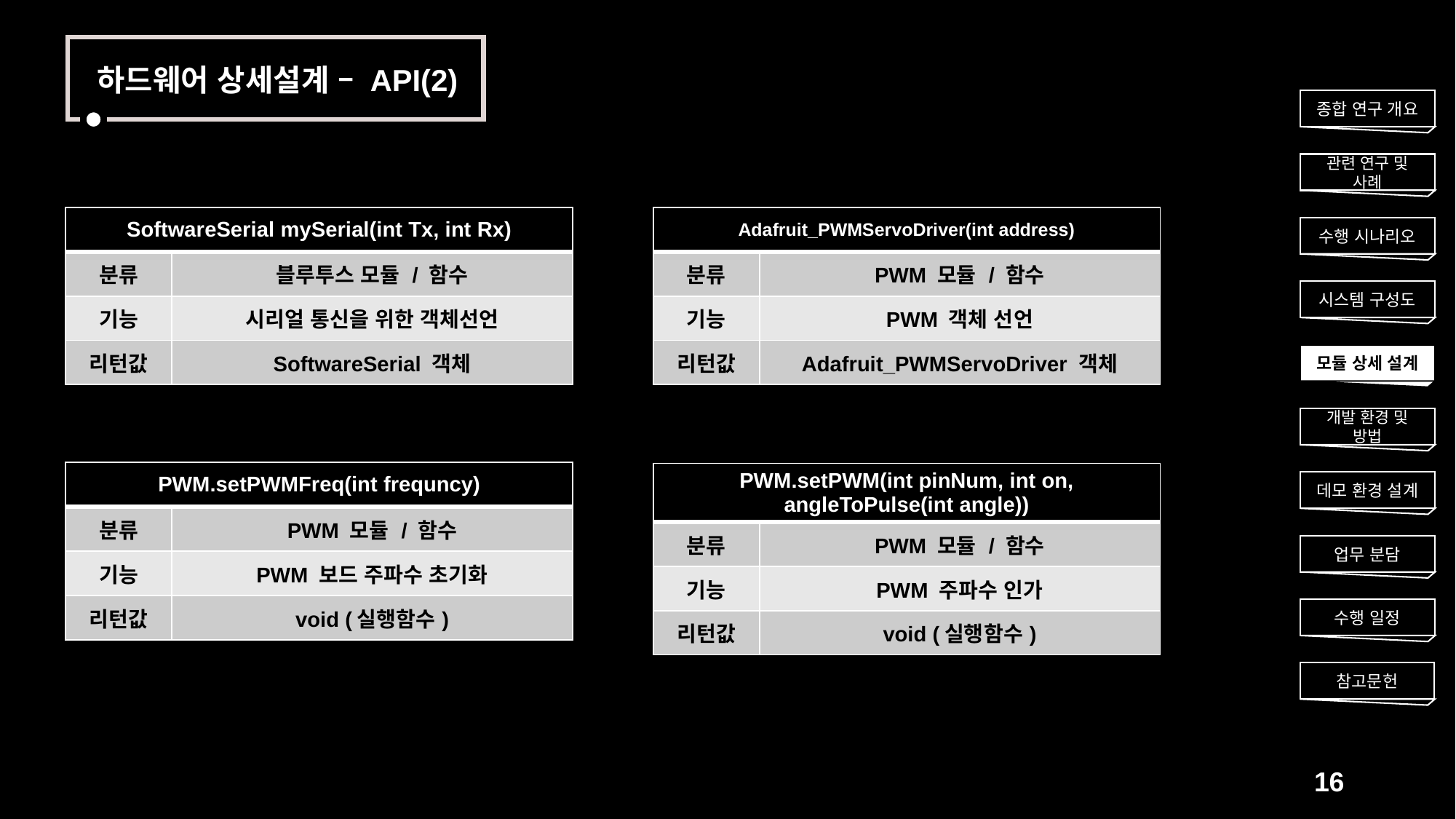

하드웨어 상세설계 – API(2)
종합 연구 개요

관련 연구 및 사례

| SoftwareSerial mySerial(int Tx, int Rx) |  |
| --- | --- |
| 분류 | 블루투스 모듈 / 함수 |
| 기능 | 시리얼 통신을 위한 객체선언 |
| 리턴값 | SoftwareSerial 객체 |
| Adafruit\_PWMServoDriver(int address) |  |
| --- | --- |
| 분류 | PWM 모듈 / 함수 |
| 기능 | PWM 객체 선언 |
| 리턴값 | Adafruit\_PWMServoDriver 객체 |
수행 시나리오

시스템 구성도

모듈 상세 설계

개발 환경 및 방법

| PWM.setPWMFreq(int frequncy) |  |
| --- | --- |
| 분류 | PWM 모듈 / 함수 |
| 기능 | PWM 보드 주파수 초기화 |
| 리턴값 | void (실행함수) |
| PWM.setPWM(int pinNum, int on, angleToPulse(int angle)) |  |
| --- | --- |
| 분류 | PWM 모듈 / 함수 |
| 기능 | PWM 주파수 인가 |
| 리턴값 | void (실행함수) |
데모 환경 설계

업무 분담

수행 일정

참고문헌

16